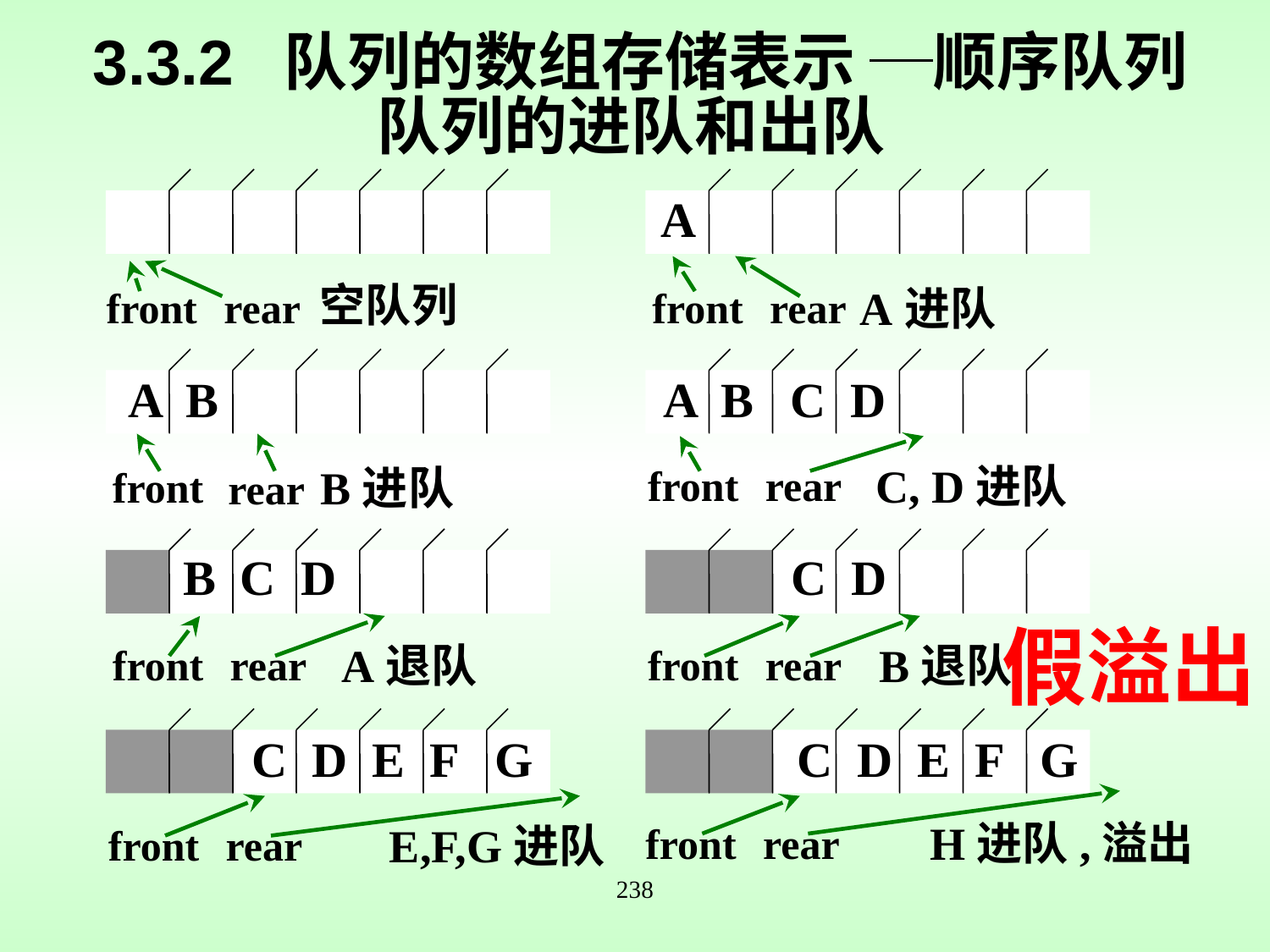

3.3.2  队列的数组存储表示 ─顺序队列
队列的进队和出队

A

空队列
A进队
front
rear
front
rear

A  B
A  B   C  D

C, D进队
B进队
front
rear
front
rear

B  C  D
C  D

假溢出

A退队
B退队
front
rear
front
rear

C  D  E  F   G
C  D  E  F   G

H进队,溢出
E,F,G进队
front
rear
front
rear
238